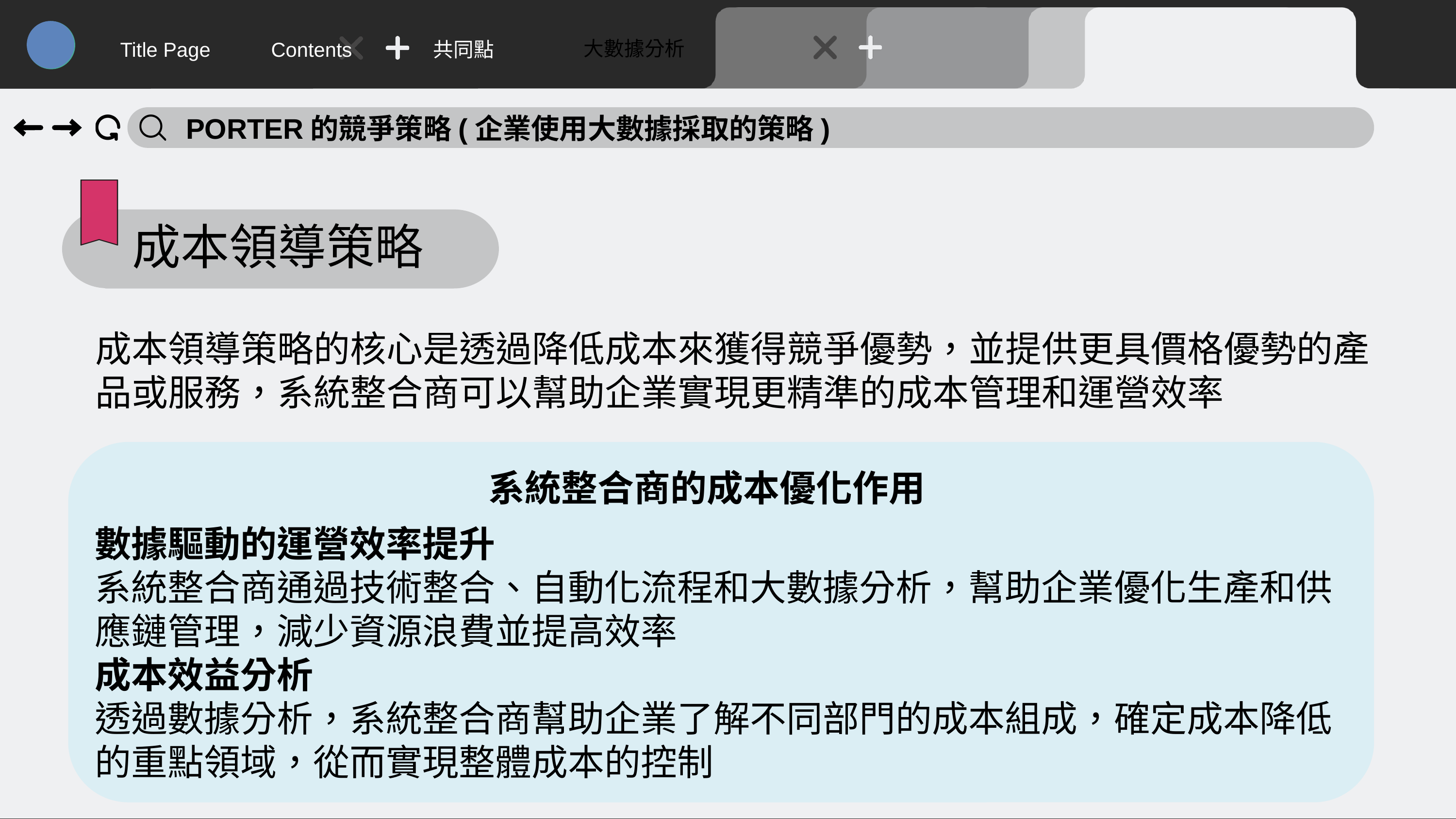

大數據分析
Title Page
Contents
共同點

PORTER的競爭策略(企業使用大數據採取的策略)

成本領導策略
成本領導策略的核心是透過降低成本來獲得競爭優勢，並提供更具價格優勢的產品或服務，系統整合商可以幫助企業實現更精準的成本管理和運營效率

系統整合商的成本優化作用
數據驅動的運營效率提升
系統整合商通過技術整合、自動化流程和大數據分析，幫助企業優化生產和供應鏈管理，減少資源浪費並提高效率
成本效益分析
透過數據分析，系統整合商幫助企業了解不同部門的成本組成，確定成本降低的重點領域，從而實現整體成本的控制
50